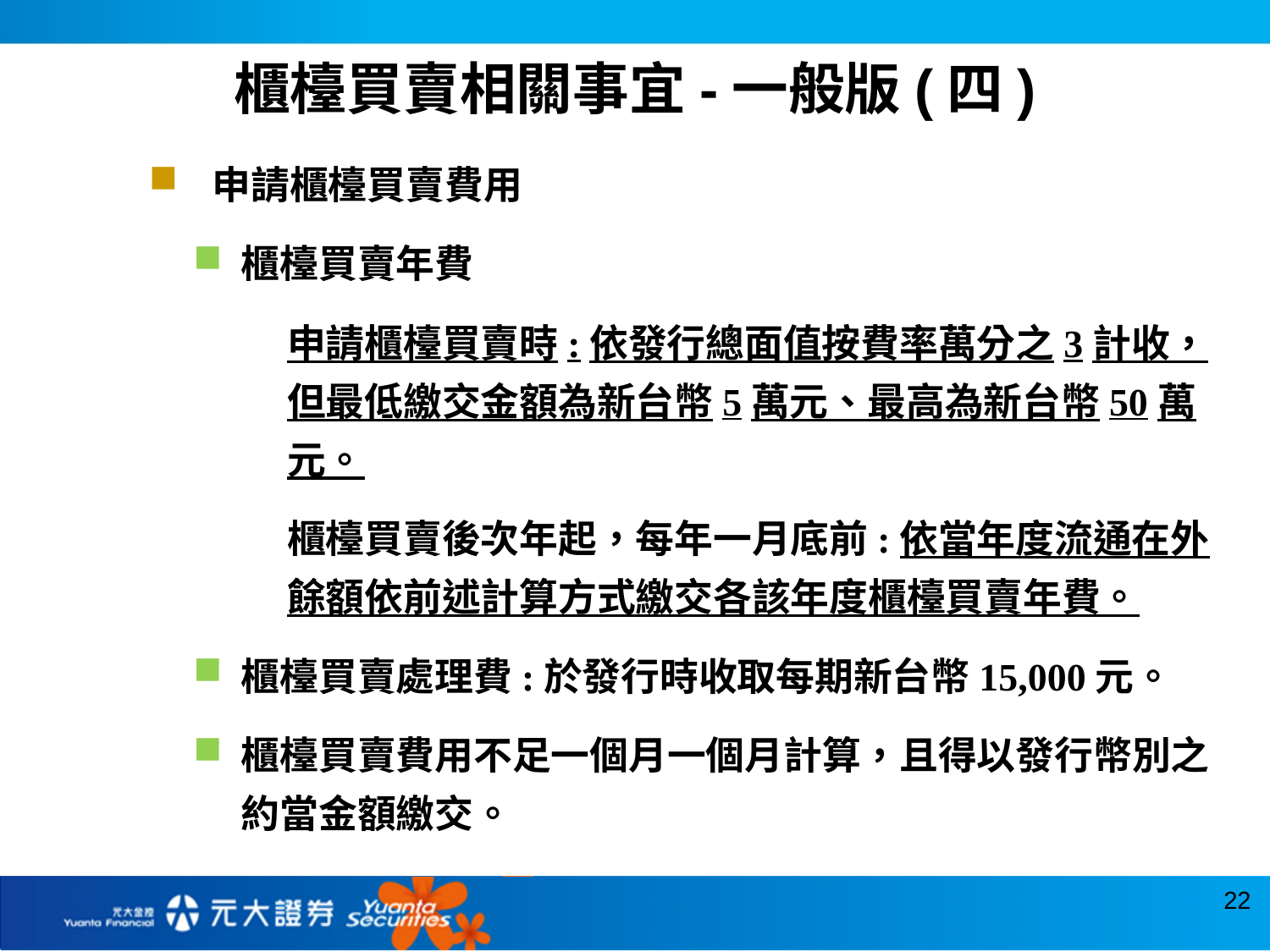

櫃檯買賣相關事宜-一般版(四)
申請櫃檯買賣費用
櫃檯買賣年費
申請櫃檯買賣時:依發行總面值按費率萬分之3計收，但最低繳交金額為新台幣5萬元、最高為新台幣50萬元。
櫃檯買賣後次年起，每年一月底前:依當年度流通在外餘額依前述計算方式繳交各該年度櫃檯買賣年費。
櫃檯買賣處理費:於發行時收取每期新台幣15,000元。
櫃檯買賣費用不足一個月一個月計算，且得以發行幣別之約當金額繳交。